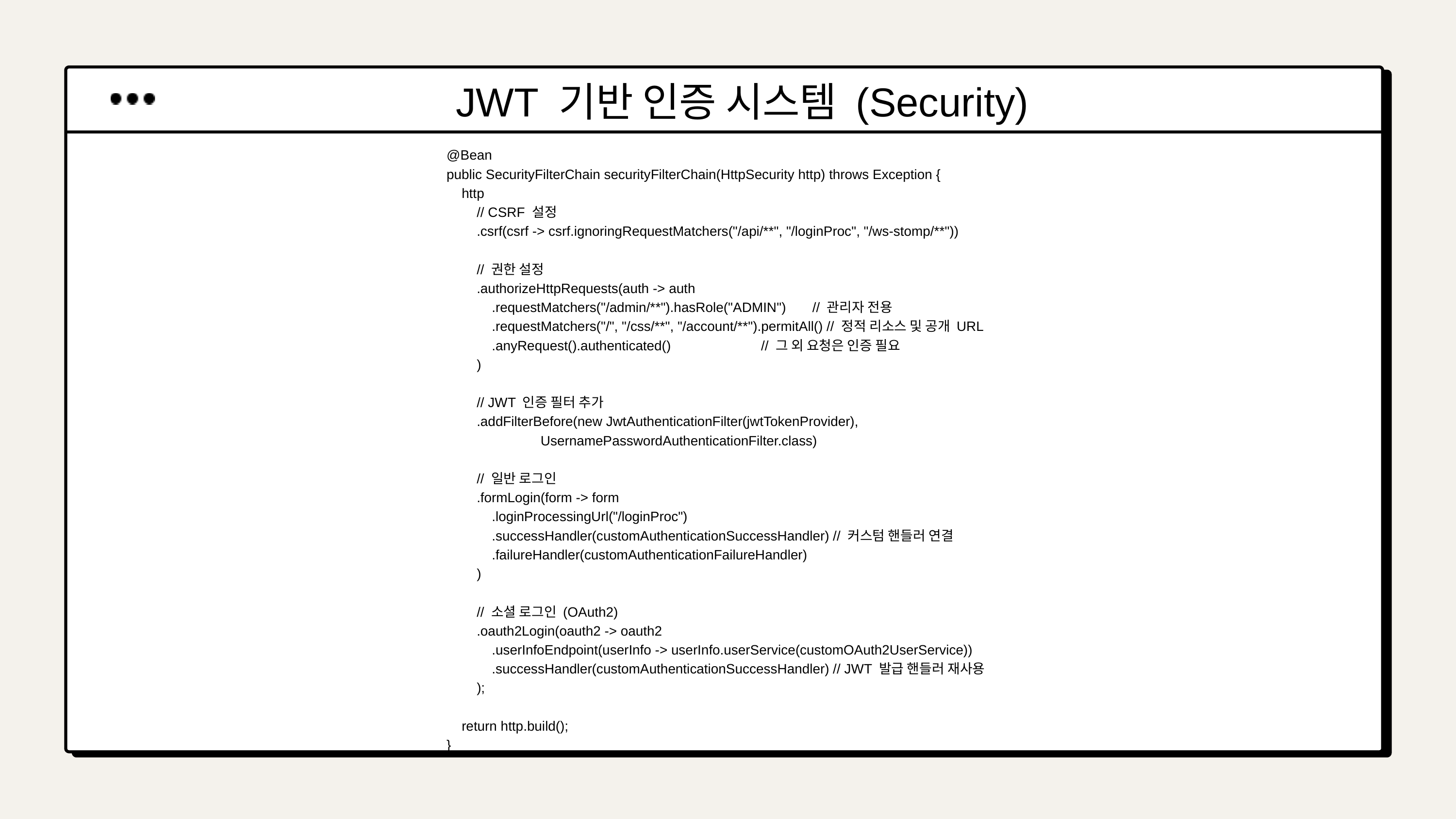

JWT 기반 인증 시스템 (Security)

@Bean
public SecurityFilterChain securityFilterChain(HttpSecurity http) throws Exception {
    http
        // CSRF 설정
        .csrf(csrf -> csrf.ignoringRequestMatchers("/api/**", "/loginProc", "/ws-stomp/**"))

        // 권한 설정
        .authorizeHttpRequests(auth -> auth
            .requestMatchers("/admin/**").hasRole("ADMIN")       // 관리자 전용
            .requestMatchers("/", "/css/**", "/account/**").permitAll() // 정적 리소스 및 공개 URL
            .anyRequest().authenticated()                        // 그 외 요청은 인증 필요
        )

        // JWT 인증 필터 추가
        .addFilterBefore(new JwtAuthenticationFilter(jwtTokenProvider),
                         UsernamePasswordAuthenticationFilter.class)

        // 일반 로그인
        .formLogin(form -> form
            .loginProcessingUrl("/loginProc")
            .successHandler(customAuthenticationSuccessHandler) // 커스텀 핸들러 연결
            .failureHandler(customAuthenticationFailureHandler)
        )

        // 소셜 로그인 (OAuth2)
        .oauth2Login(oauth2 -> oauth2
            .userInfoEndpoint(userInfo -> userInfo.userService(customOAuth2UserService))
            .successHandler(customAuthenticationSuccessHandler) // JWT 발급 핸들러 재사용
        );

    return http.build();
}